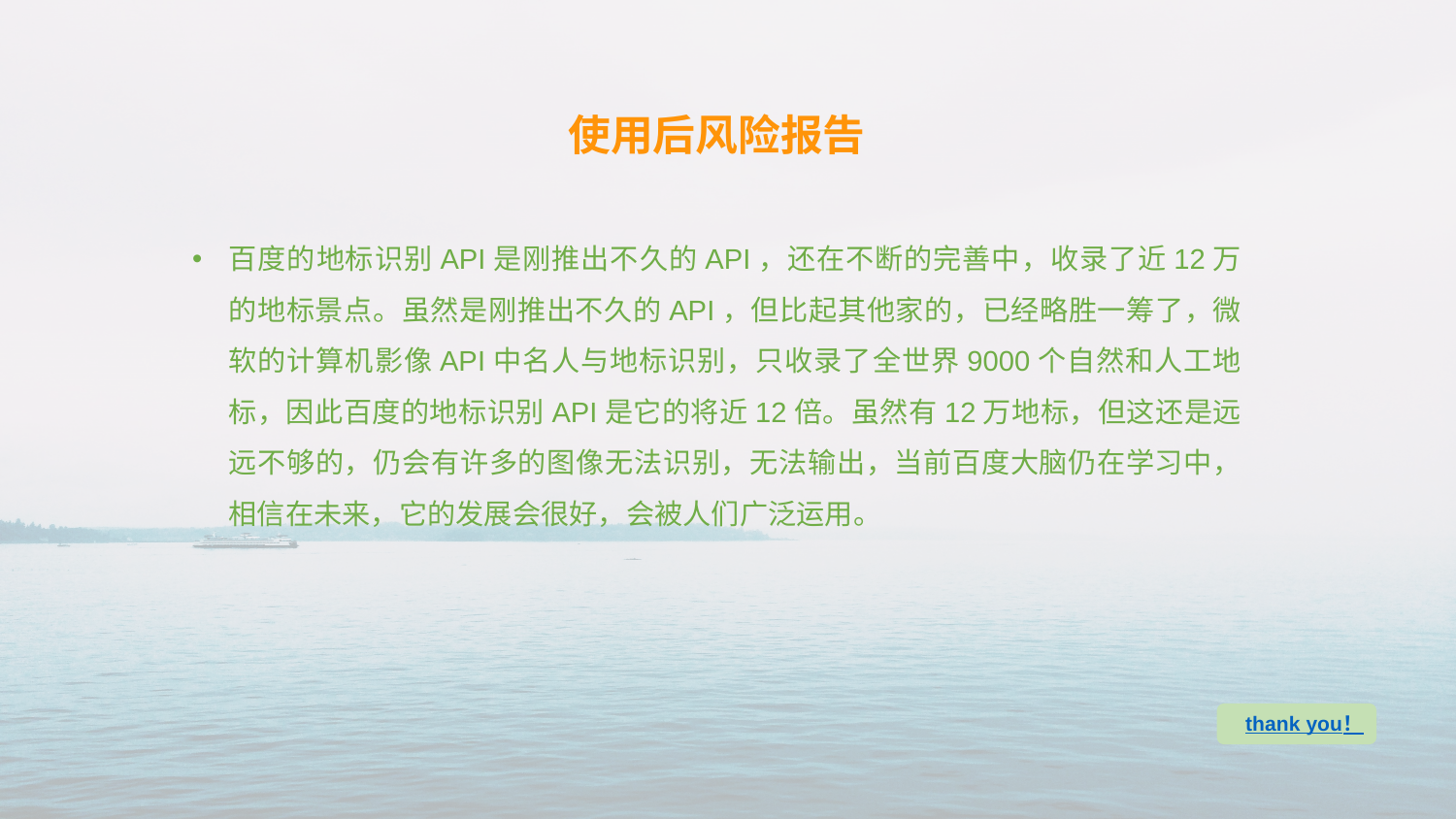

使用后风险报告

百度的地标识别API是刚推出不久的API，还在不断的完善中，收录了近12万的地标景点。虽然是刚推出不久的API，但比起其他家的，已经略胜一筹了，微软的计算机影像API中名人与地标识别，只收录了全世界9000个自然和人工地标，因此百度的地标识别API是它的将近12倍。虽然有12万地标，但这还是远远不够的，仍会有许多的图像无法识别，无法输出，当前百度大脑仍在学习中，相信在未来，它的发展会很好，会被人们广泛运用。

thank you！